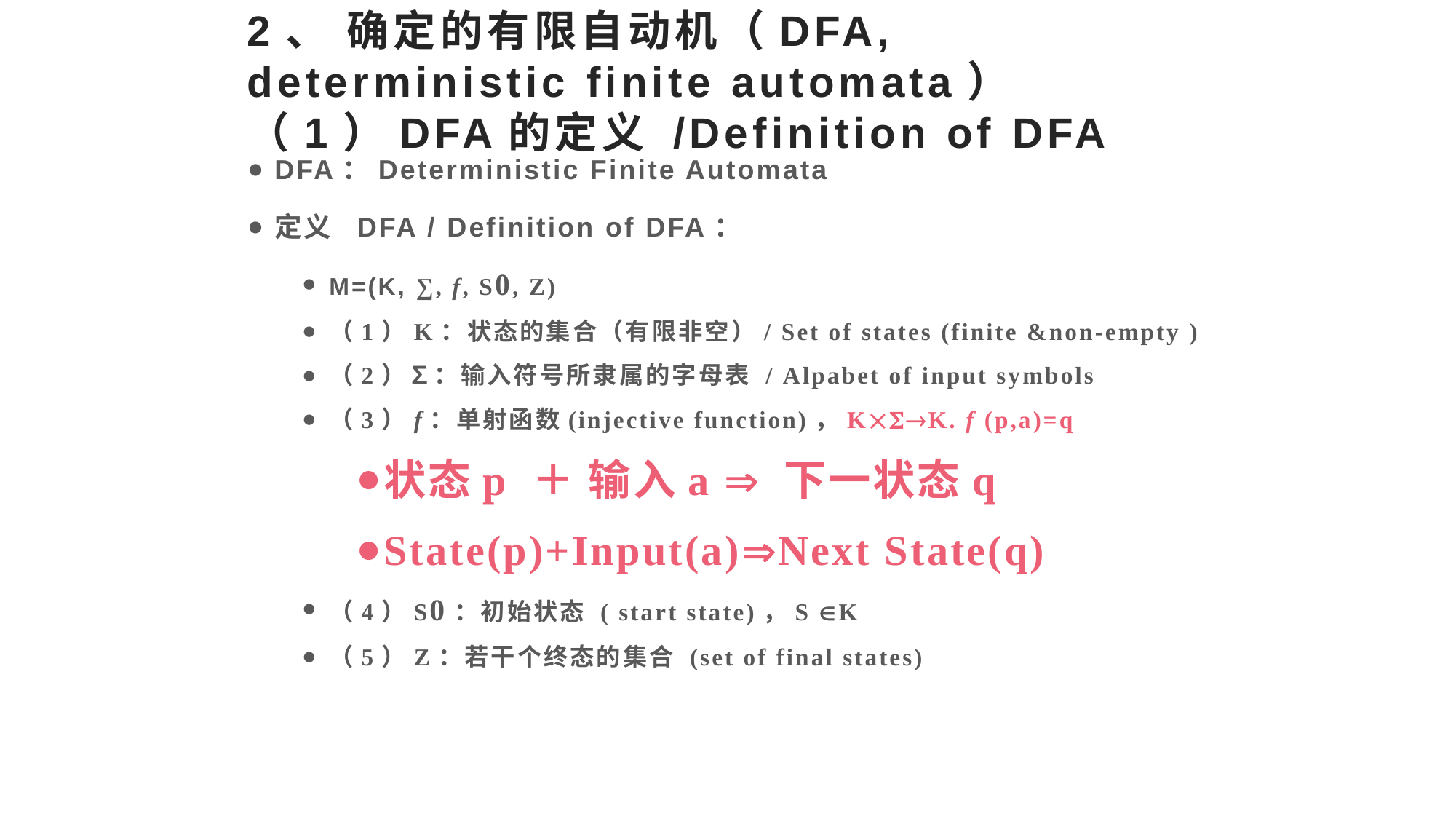

# 2、 确定的有限自动机（DFA, deterministic finite automata） （1）DFA的定义 /Definition of DFA
DFA：Deterministic Finite Automata
定义  DFA / Definition of DFA：
M=(K, ∑, f, S0, Z)
（1）K：状态的集合（有限非空）/ Set of states (finite &non-empty )
（2）∑：输入符号所隶属的字母表 / Alpabet of input symbols
（3）f：单射函数(injective function)，K×Σ→K. f (p,a)=q
状态p ＋ 输入a ⇒ 下一状态q
State(p)+Input(a)⇒Next State(q)
（4）S0：初始状态 ( start state)，S ∈K
（5）Z：若干个终态的集合 (set of final states)

25